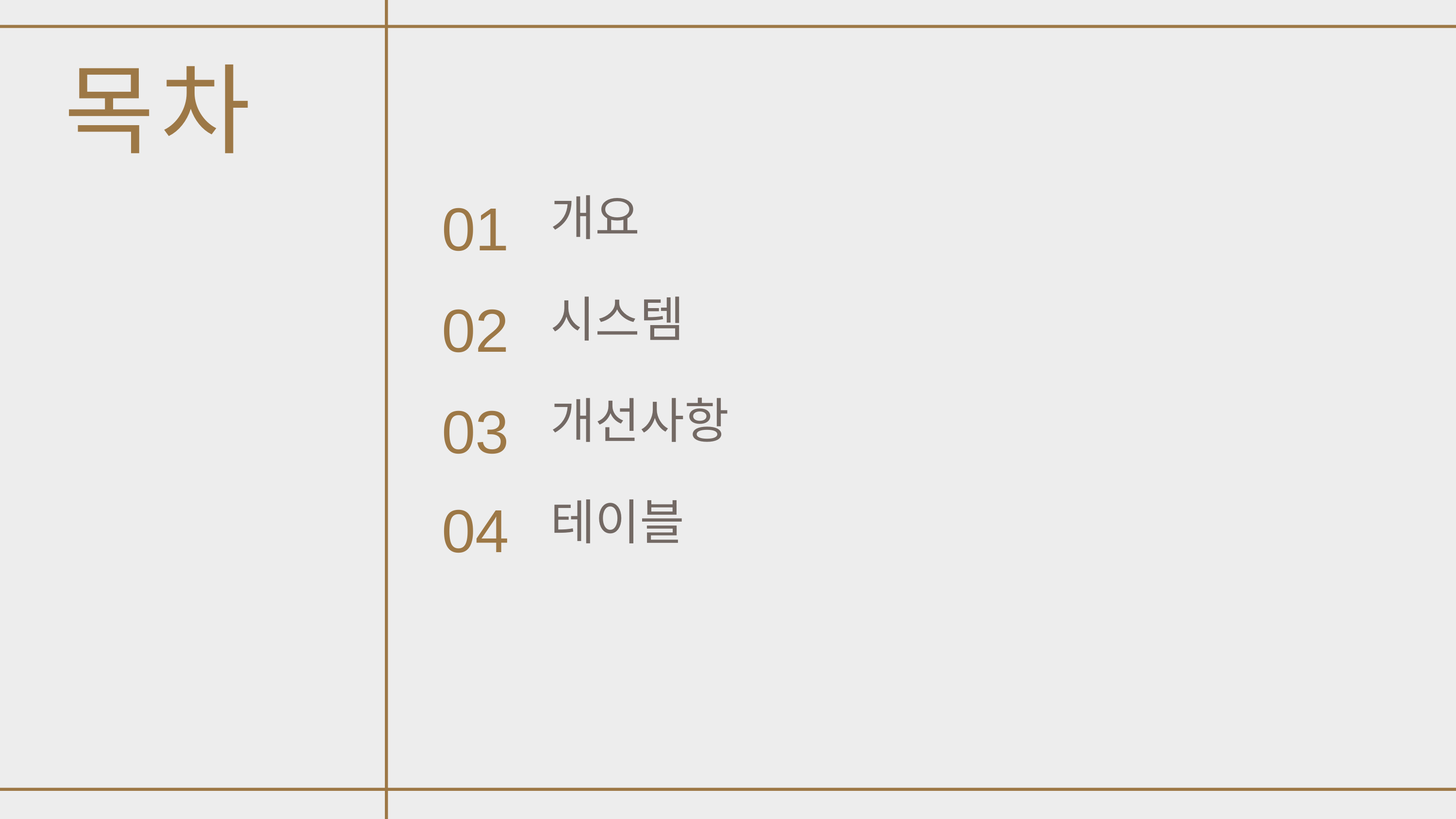

목차
01
개요
02
시스템
03
개선사항

04
테이블